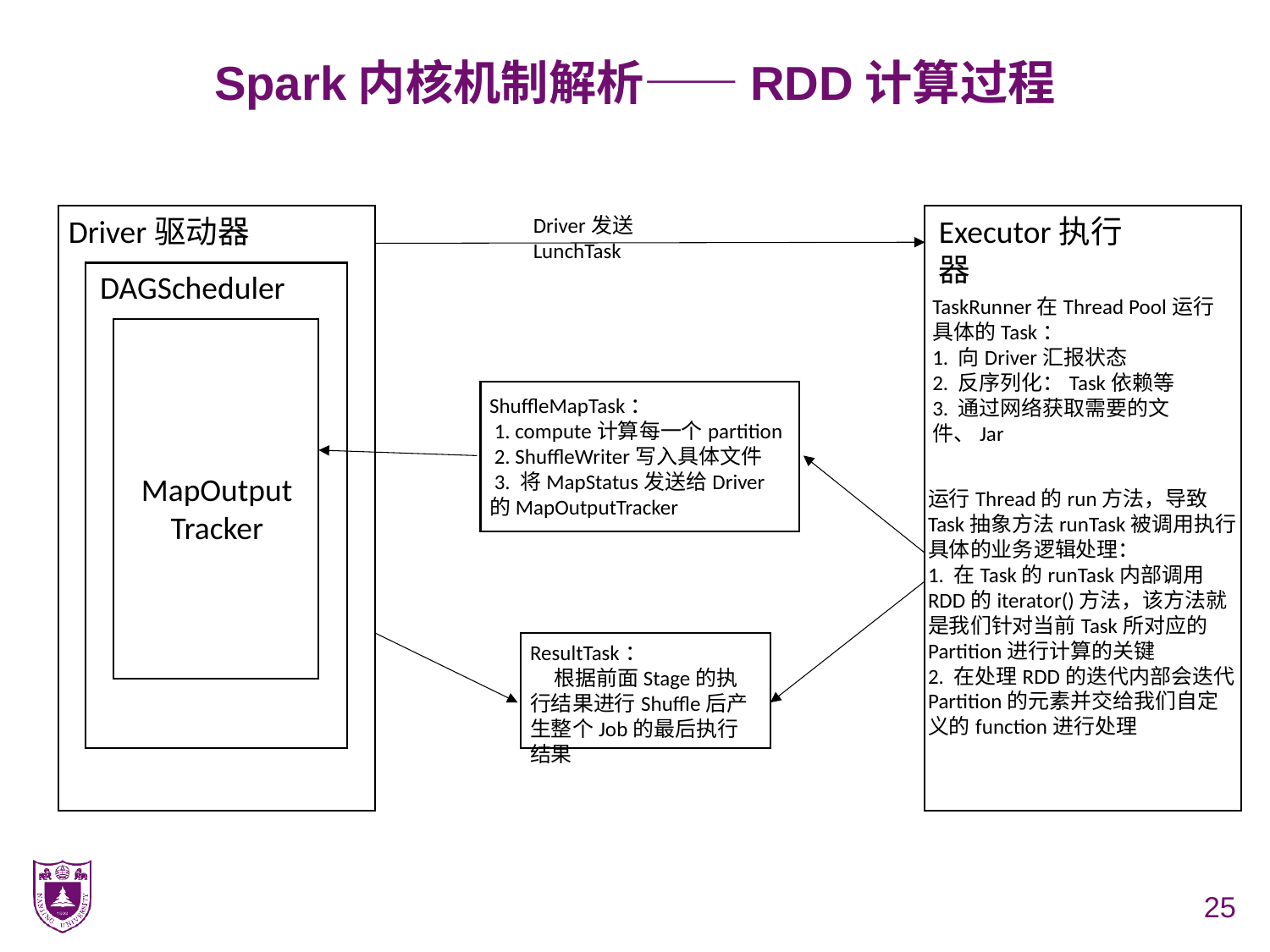

# Spark内核机制解析——RDD计算过程

Driver驱动器
Driver发送LunchTask

Executor执行器
DAGScheduler

TaskRunner在Thread Pool运行具体的Task：
1. 向Driver汇报状态
2. 反序列化：Task依赖等
3. 通过网络获取需要的文件、Jar

ShuffleMapTask：
 1. compute计算每一个partition
 2. ShuffleWriter写入具体文件
 3. 将MapStatus发送给Driver的MapOutputTracker
MapOutput
Tracker
运行Thread的run方法，导致Task抽象方法runTask被调用执行具体的业务逻辑处理：
1. 在Task的runTask内部调用RDD的iterator()方法，该方法就是我们针对当前Task所对应的Partition进行计算的关键
2. 在处理RDD的迭代内部会迭代Partition的元素并交给我们自定义的function进行处理
ResultTask：
    根据前面Stage的执行结果进行Shuffle后产生整个Job的最后执行结果

25